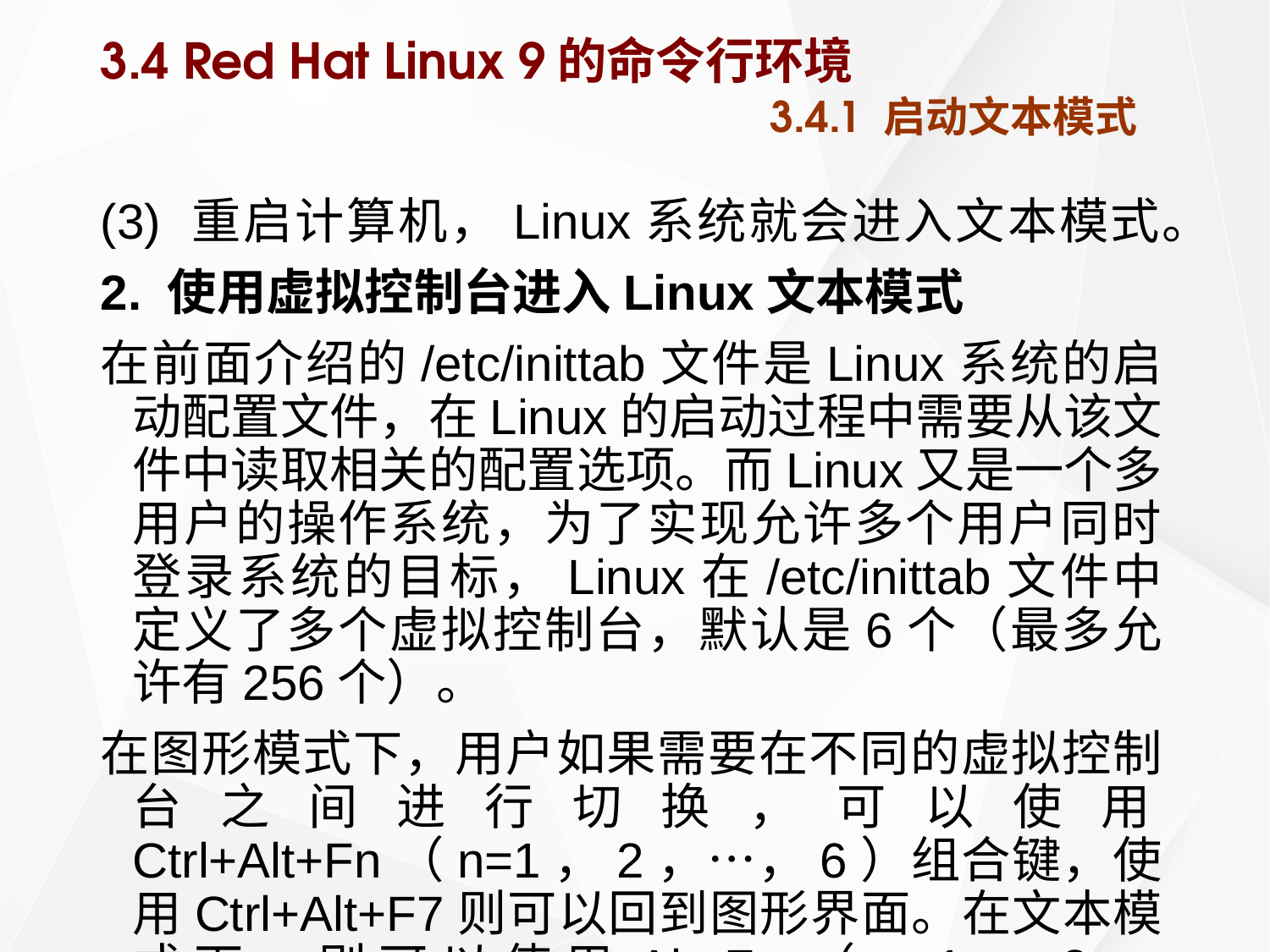

# 3.4 Red Hat Linux 9的命令行环境 3.4.1 启动文本模式
(3) 重启计算机，Linux系统就会进入文本模式。
2. 使用虚拟控制台进入Linux文本模式
在前面介绍的/etc/inittab文件是Linux系统的启动配置文件，在Linux的启动过程中需要从该文件中读取相关的配置选项。而Linux又是一个多用户的操作系统，为了实现允许多个用户同时登录系统的目标，Linux在/etc/inittab文件中定义了多个虚拟控制台，默认是6个（最多允许有256个）。
在图形模式下，用户如果需要在不同的虚拟控制台之间进行切换，可以使用Ctrl+Alt+Fn（n=1，2，…，6）组合键，使用Ctrl+Alt+F7则可以回到图形界面。在文本模式下，则可以使用Alt+Fn（n=1，2，…，6）组合键进行切换。此时，用户可以看到文本模式下的登录提示符“Login:”。